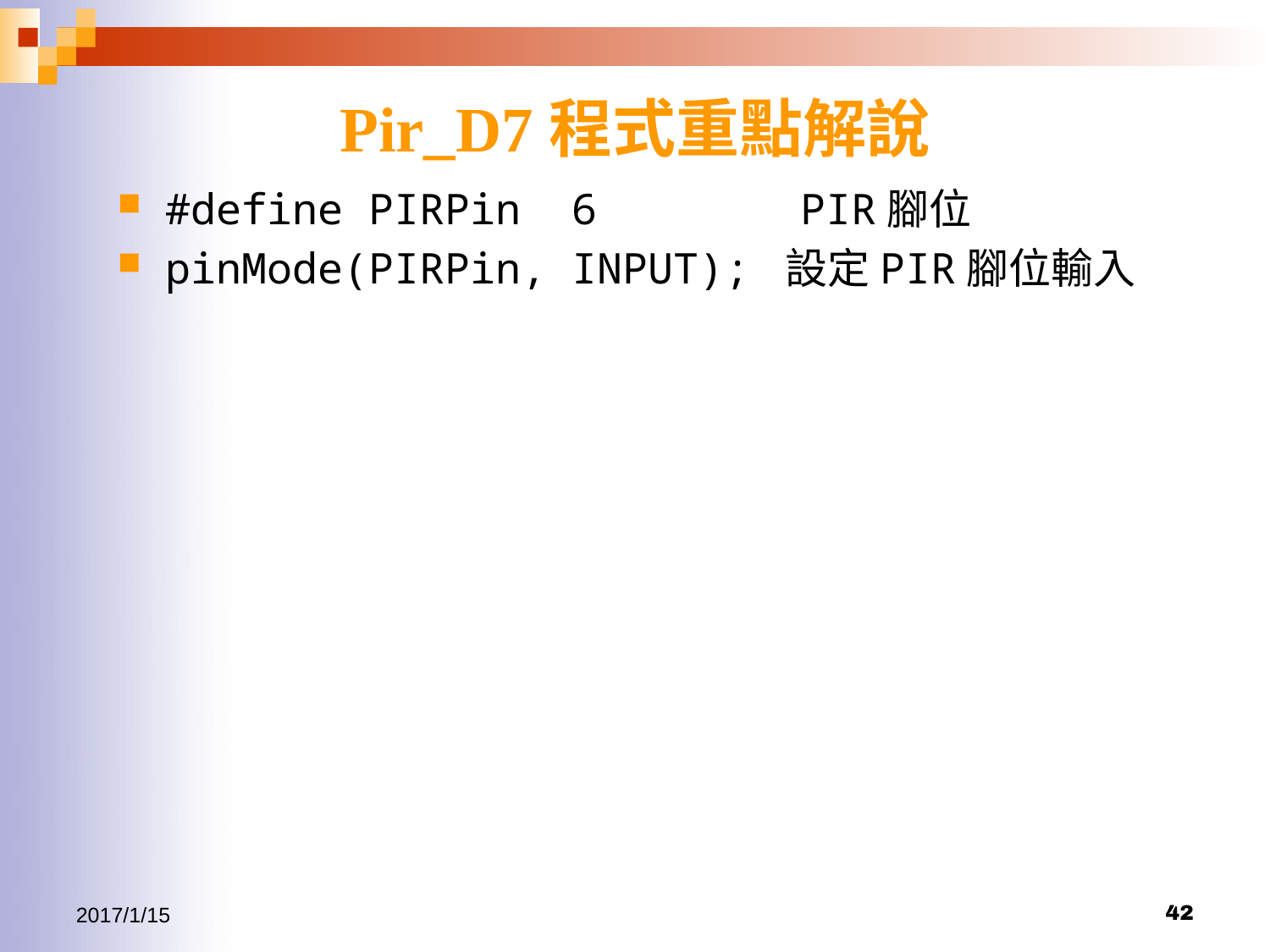

# Pir_D7程式重點解說
#define PIRPin  6 		PIR腳位
pinMode(PIRPin, INPUT); 設定PIR腳位輸入
2017/1/15
42